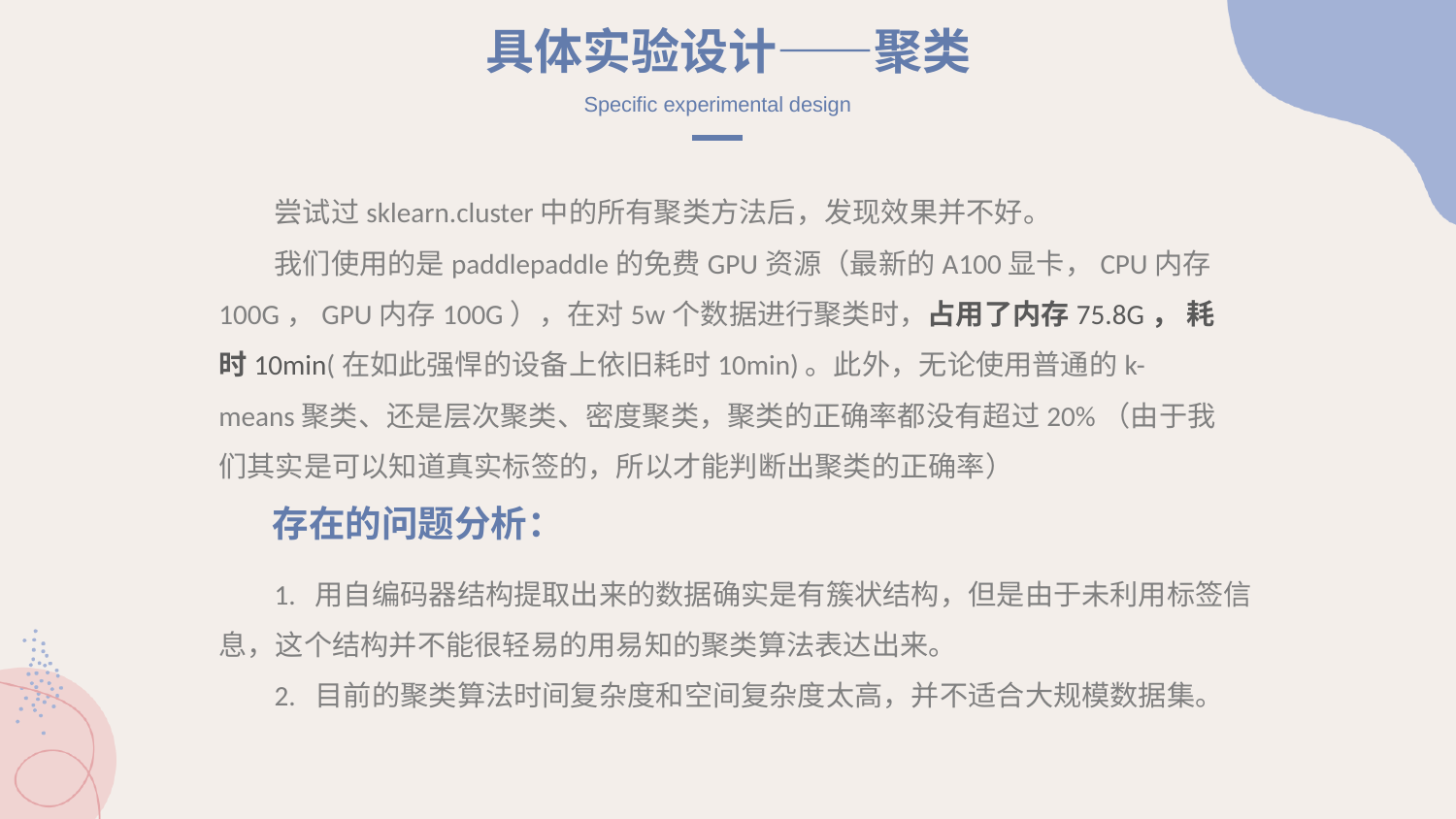

具体实验设计——聚类
Specific experimental design
尝试过sklearn.cluster中的所有聚类方法后，发现效果并不好。
我们使用的是paddlepaddle的免费GPU资源（最新的A100显卡，CPU内存100G，GPU内存100G），在对5w个数据进行聚类时，占用了内存75.8G， 耗时10min(在如此强悍的设备上依旧耗时10min)。此外，无论使用普通的k-means聚类、还是层次聚类、密度聚类，聚类的正确率都没有超过20%（由于我们其实是可以知道真实标签的，所以才能判断出聚类的正确率）
存在的问题分析：
1.  用自编码器结构提取出来的数据确实是有簇状结构，但是由于未利用标签信息，这个结构并不能很轻易的用易知的聚类算法表达出来。
2.  目前的聚类算法时间复杂度和空间复杂度太高，并不适合大规模数据集。